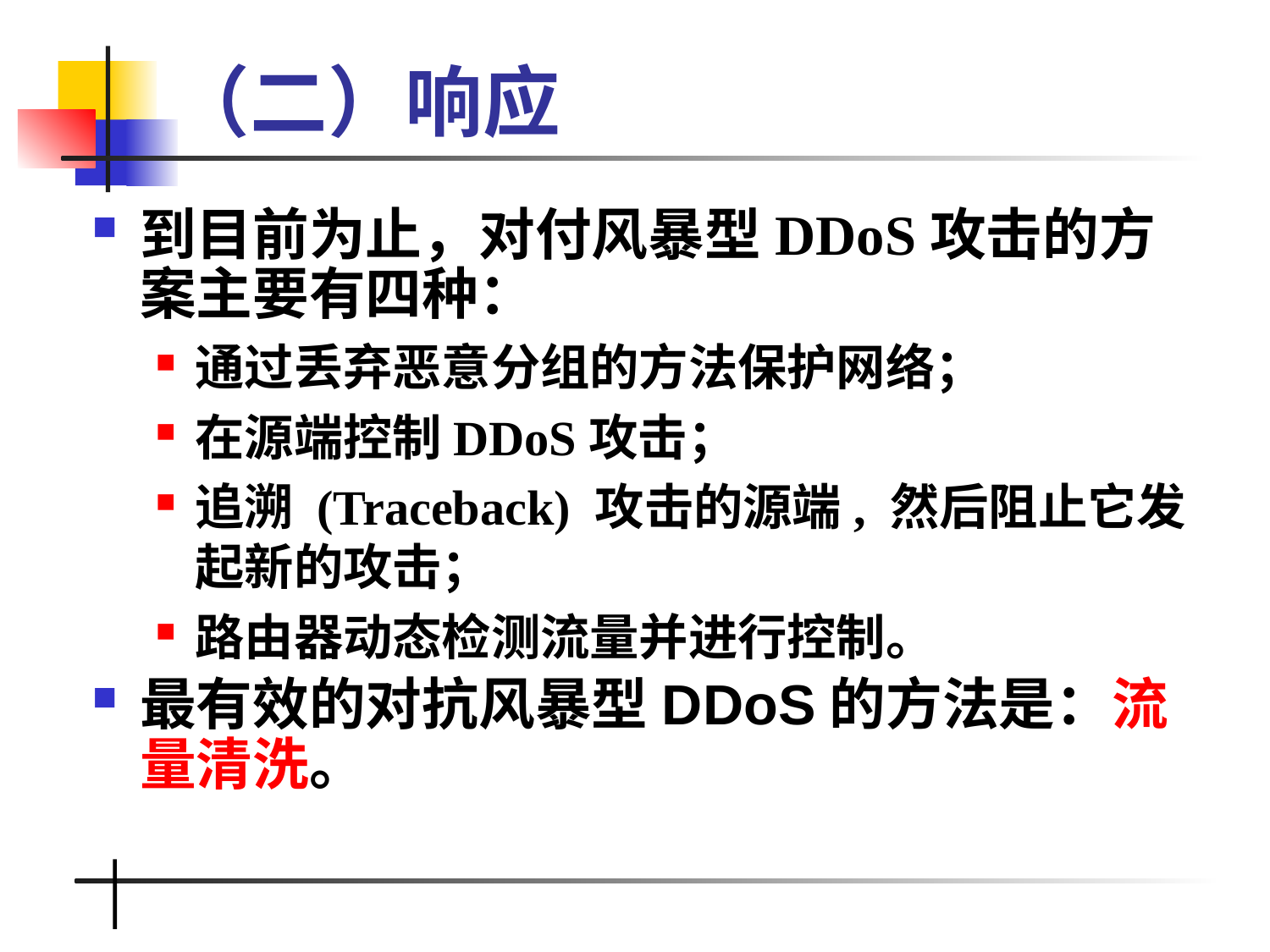

# （二）响应
到目前为止，对付风暴型DDoS攻击的方案主要有四种：
通过丢弃恶意分组的方法保护网络；
在源端控制DDoS攻击；
追溯 (Traceback) 攻击的源端, 然后阻止它发起新的攻击；
路由器动态检测流量并进行控制。
最有效的对抗风暴型DDoS的方法是：流量清洗。